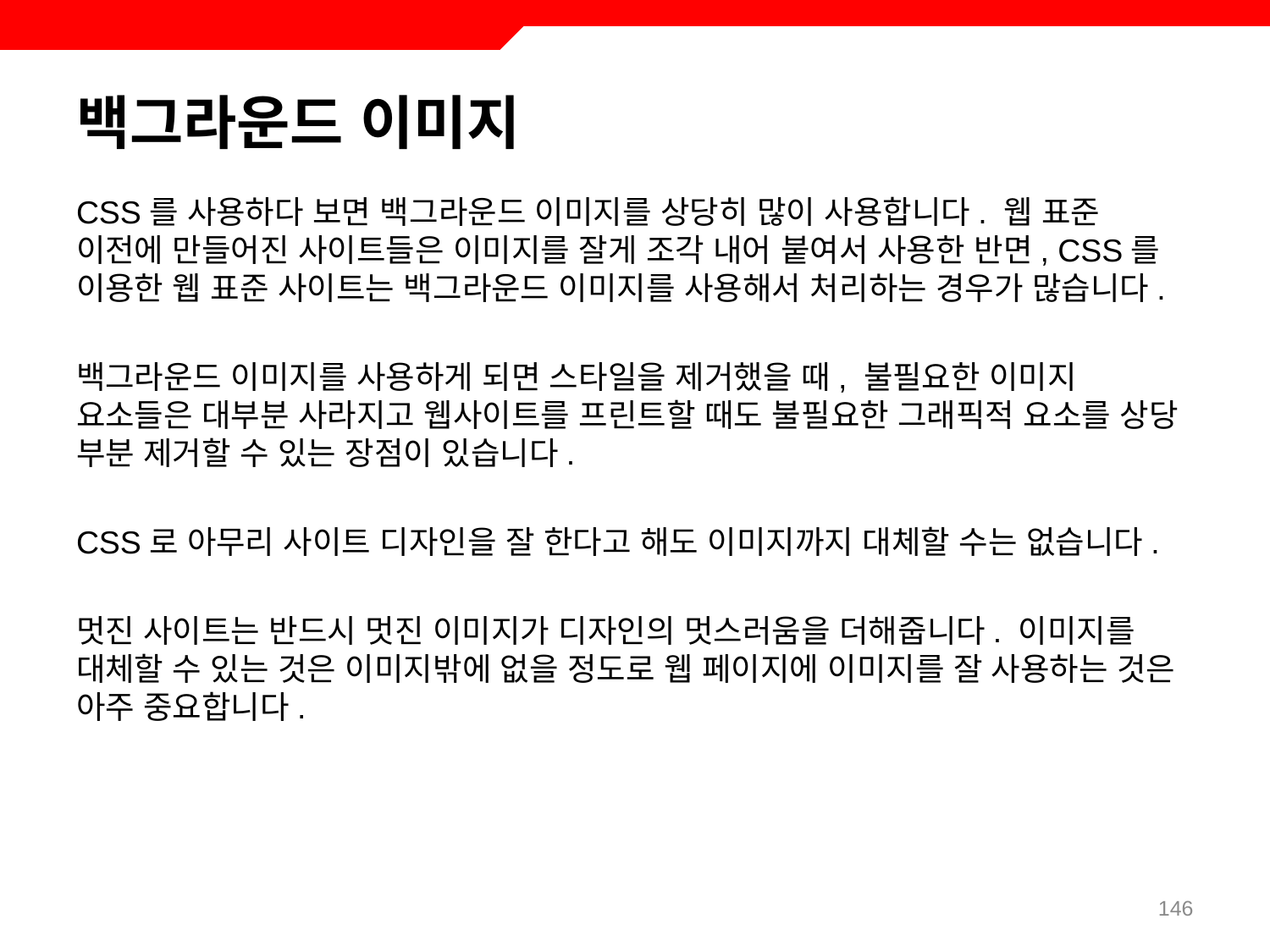

# 백그라운드 이미지
CSS를 사용하다 보면 백그라운드 이미지를 상당히 많이 사용합니다. 웹 표준 이전에 만들어진 사이트들은 이미지를 잘게 조각 내어 붙여서 사용한 반면, CSS를 이용한 웹 표준 사이트는 백그라운드 이미지를 사용해서 처리하는 경우가 많습니다.

백그라운드 이미지를 사용하게 되면 스타일을 제거했을 때, 불필요한 이미지 요소들은 대부분 사라지고 웹사이트를 프린트할 때도 불필요한 그래픽적 요소를 상당 부분 제거할 수 있는 장점이 있습니다.

CSS로 아무리 사이트 디자인을 잘 한다고 해도 이미지까지 대체할 수는 없습니다.

멋진 사이트는 반드시 멋진 이미지가 디자인의 멋스러움을 더해줍니다. 이미지를 대체할 수 있는 것은 이미지밖에 없을 정도로 웹 페이지에 이미지를 잘 사용하는 것은 아주 중요합니다.
146